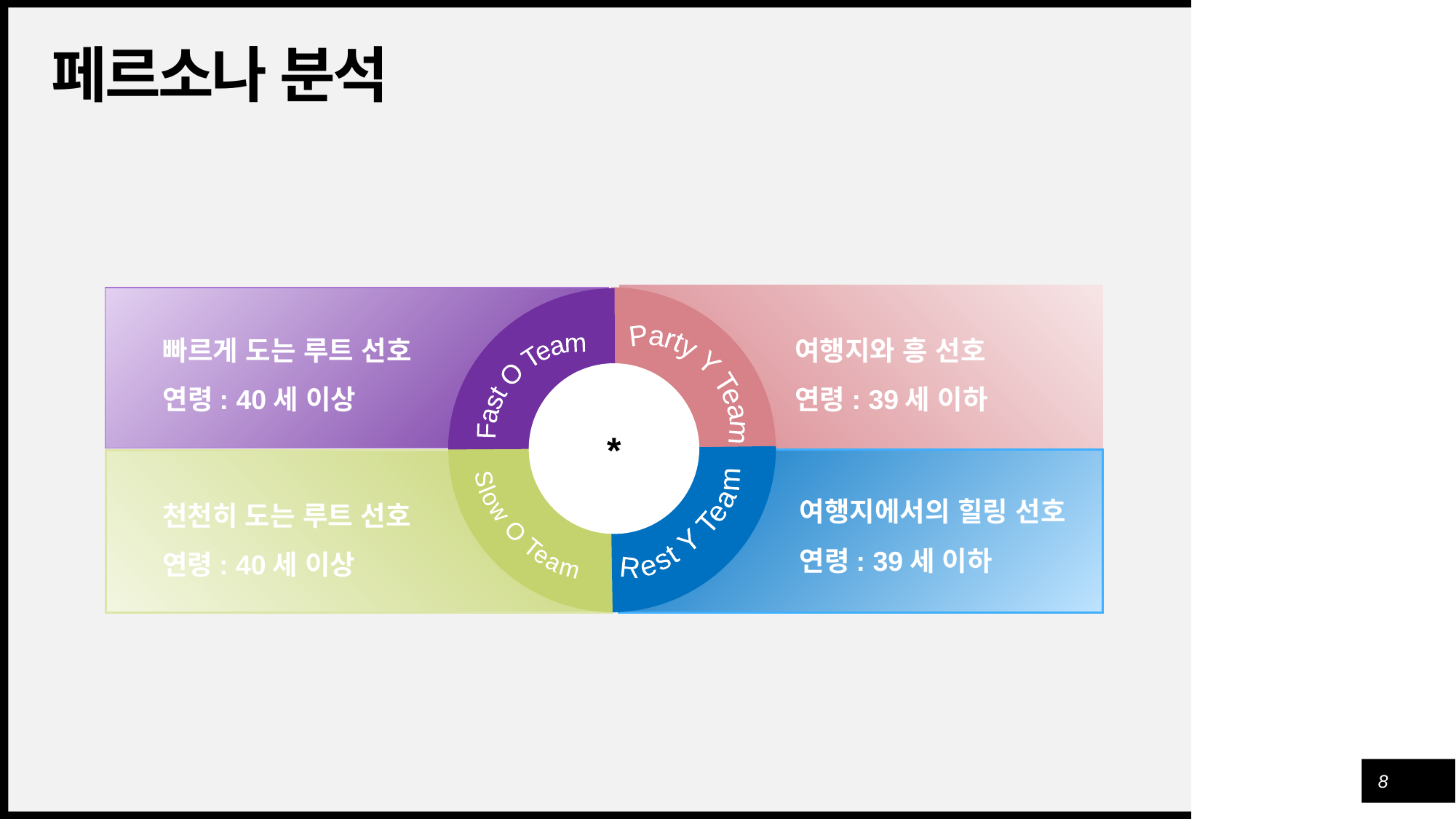

# 페르소나 분석

빠르게 도는 루트 선호
연령: 40세 이상
여행지와 흥 선호
연령: 39세 이하
Party Y Team
Fast O Team
*

여행지에서의 힐링 선호
연령: 39세 이하
천천히 도는 루트 선호
연령: 40세 이상
Slow O Team
Rest Y Team

8